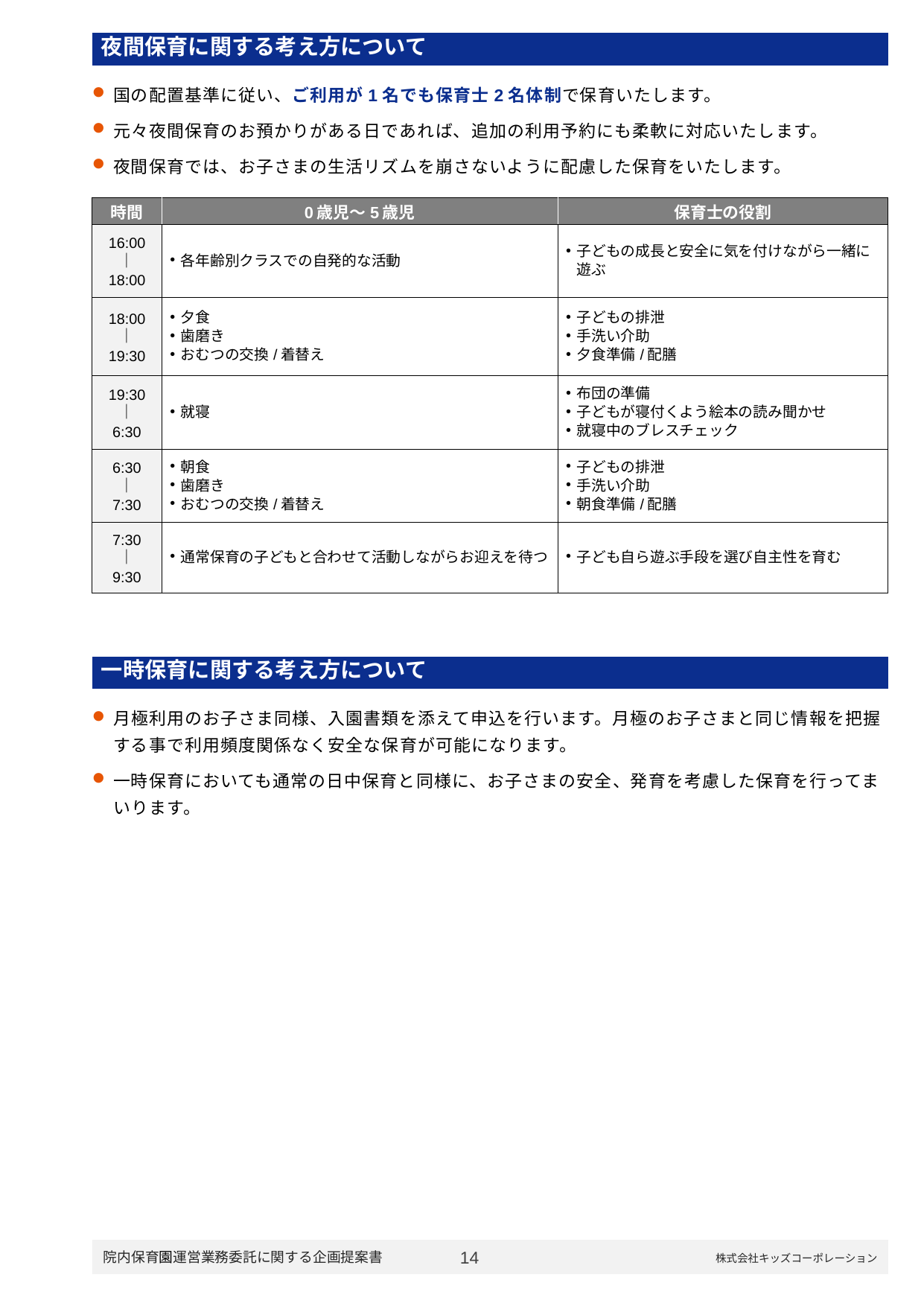

| 夜間保育に関する考え方について |
| --- |
国の配置基準に従い、ご利用が1名でも保育士2名体制で保育いたします。
元々夜間保育のお預かりがある日であれば、追加の利用予約にも柔軟に対応いたします。
夜間保育では、お子さまの生活リズムを崩さないように配慮した保育をいたします。
| 時間 | 0歳児～5歳児 | 保育士の役割 |
| --- | --- | --- |
| 16:00 ｜ 18:00 | 各年齢別クラスでの自発的な活動 | 子どもの成長と安全に気を付けながら一緒に遊ぶ |
| 18:00 ｜ 19:30 | 夕食 歯磨き おむつの交換/着替え | 子どもの排泄 手洗い介助 夕食準備/配膳 |
| 19:30 ｜ 6:30 | 就寝 | 布団の準備 子どもが寝付くよう絵本の読み聞かせ 就寝中のブレスチェック |
| 6:30 ｜ 7:30 | 朝食 歯磨き おむつの交換/着替え | 子どもの排泄 手洗い介助 朝食準備/配膳 |
| 7:30 ｜ 9:30 | 通常保育の子どもと合わせて活動しながらお迎えを待つ | 子ども自ら遊ぶ手段を選び自主性を育む |
| 一時保育に関する考え方について |
| --- |
月極利用のお子さま同様、入園書類を添えて申込を行います。月極のお子さまと同じ情報を把握する事で利用頻度関係なく安全な保育が可能になります。
一時保育においても通常の日中保育と同様に、お子さまの安全、発育を考慮した保育を行ってまいります。

14